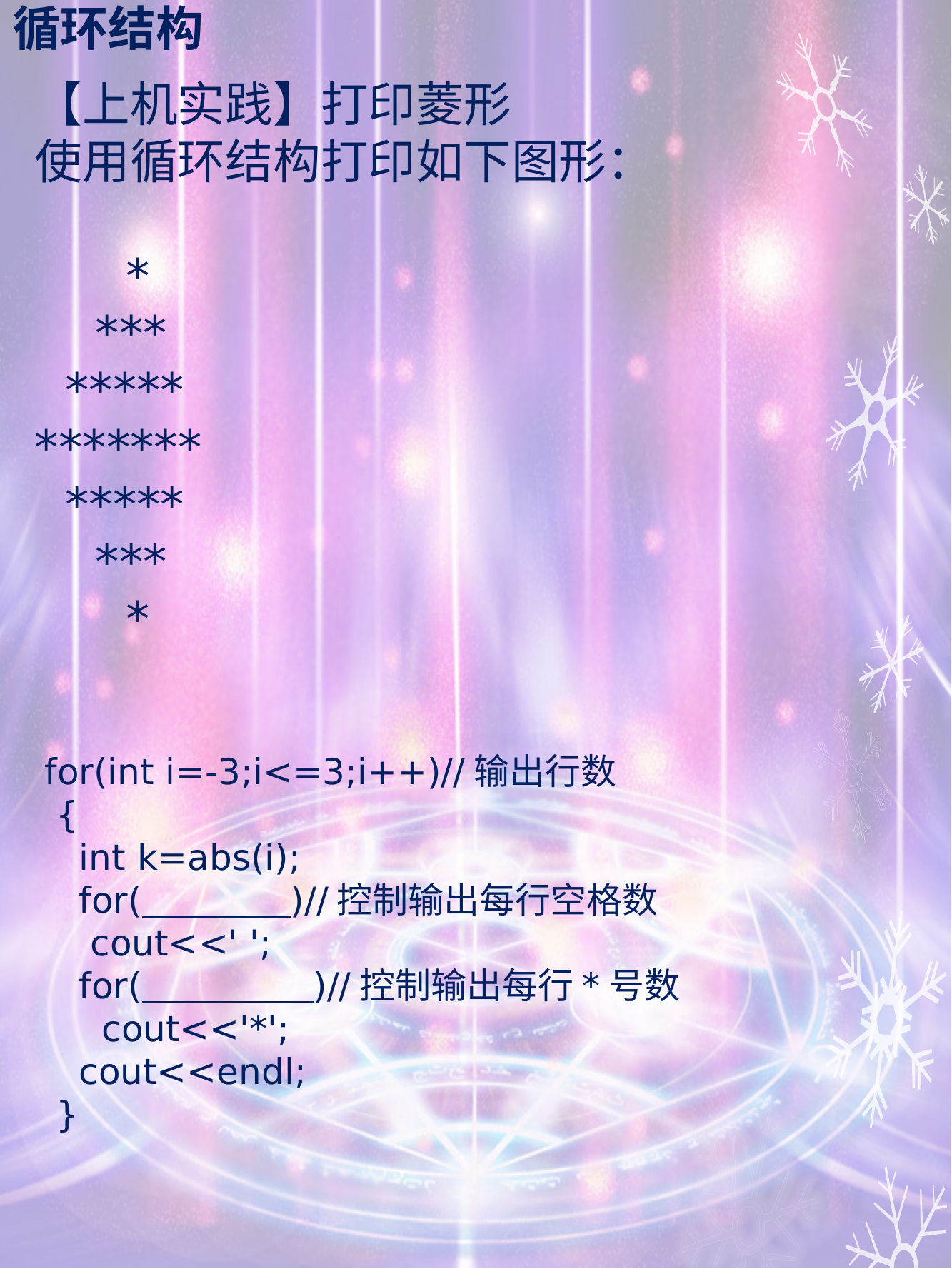

# 循环结构
【上机实践】打印菱形
使用循环结构打印如下图形：

      *
    ***
  *****
*******
  *****
    ***
      *

 for(int i=-3;i<=3;i++)//输出行数
  {
    int k=abs(i);
    for(             )//控制输出每行空格数
     cout<<' ';
    for(               )//控制输出每行*号数
      cout<<'*';
    cout<<endl;
  }